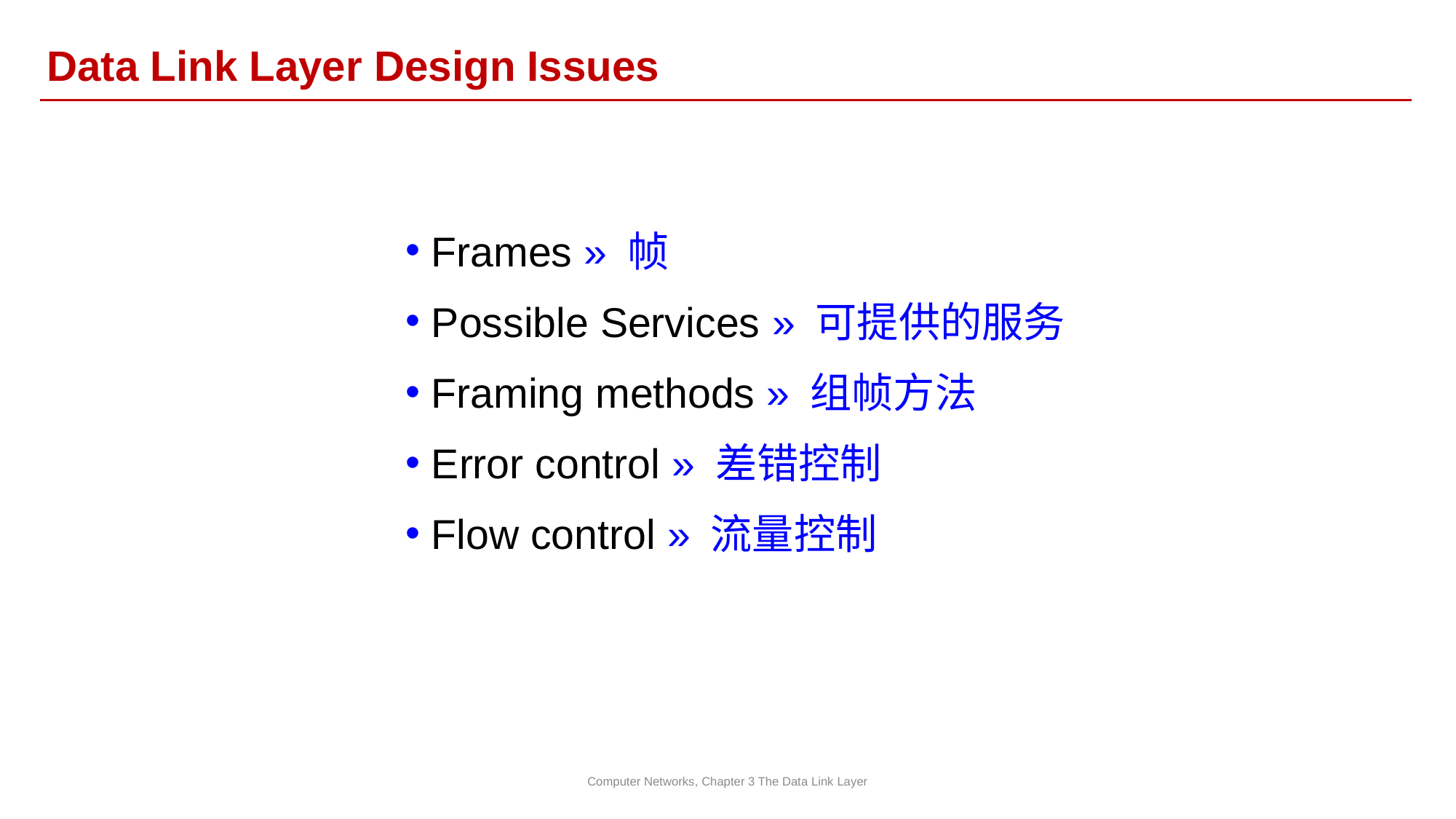

Data Link Layer Design Issues
Frames » 帧
Possible Services » 可提供的服务
Framing methods » 组帧方法
Error control » 差错控制
Flow control » 流量控制
Computer Networks, Chapter 3 The Data Link Layer